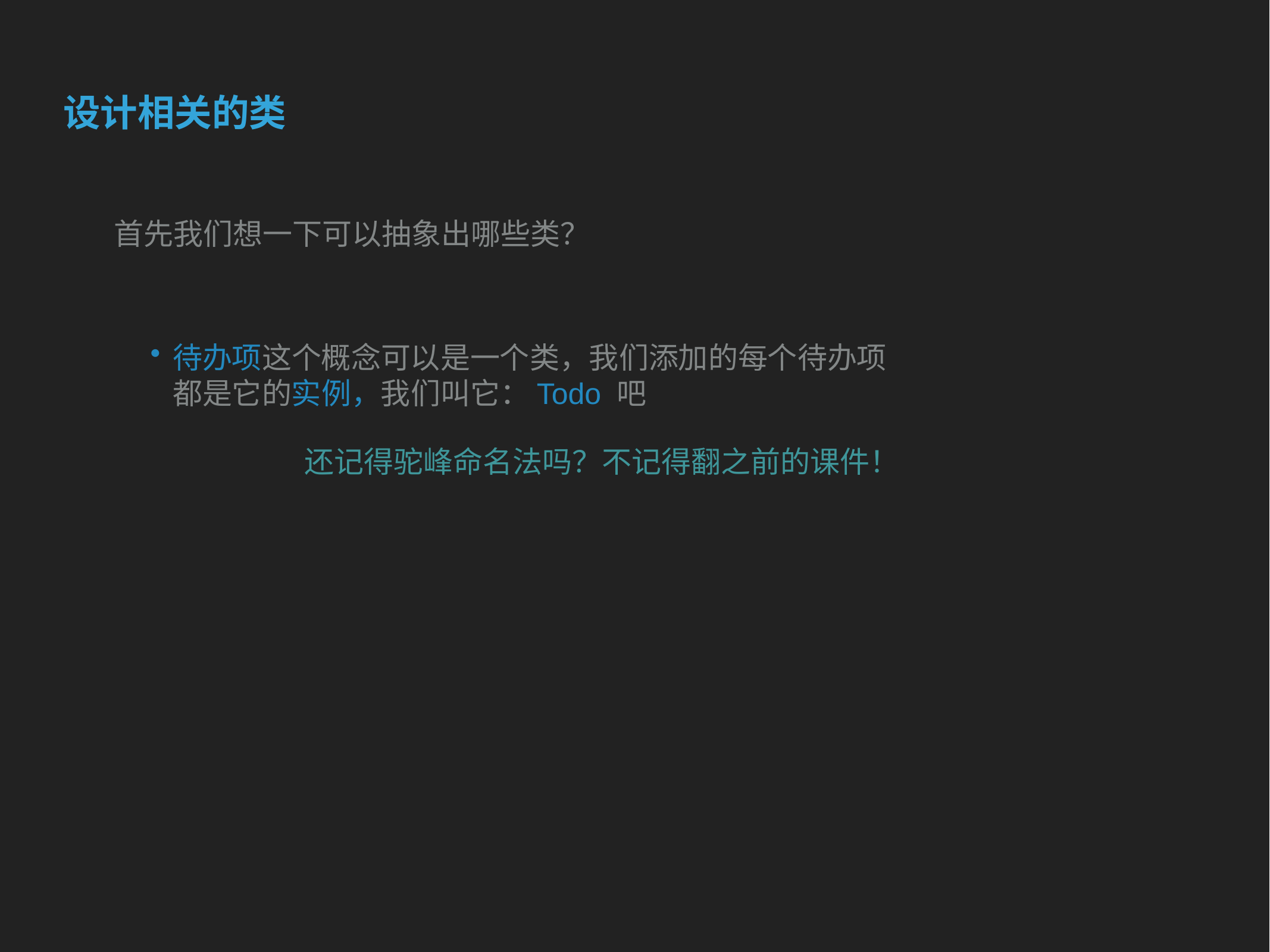

设计相关的类
首先我们想一下可以抽象出哪些类？
待办项这个概念可以是一个类，我们添加的每个待办项都是它的实例，我们叫它：Todo 吧
还记得驼峰命名法吗？不记得翻之前的课件！